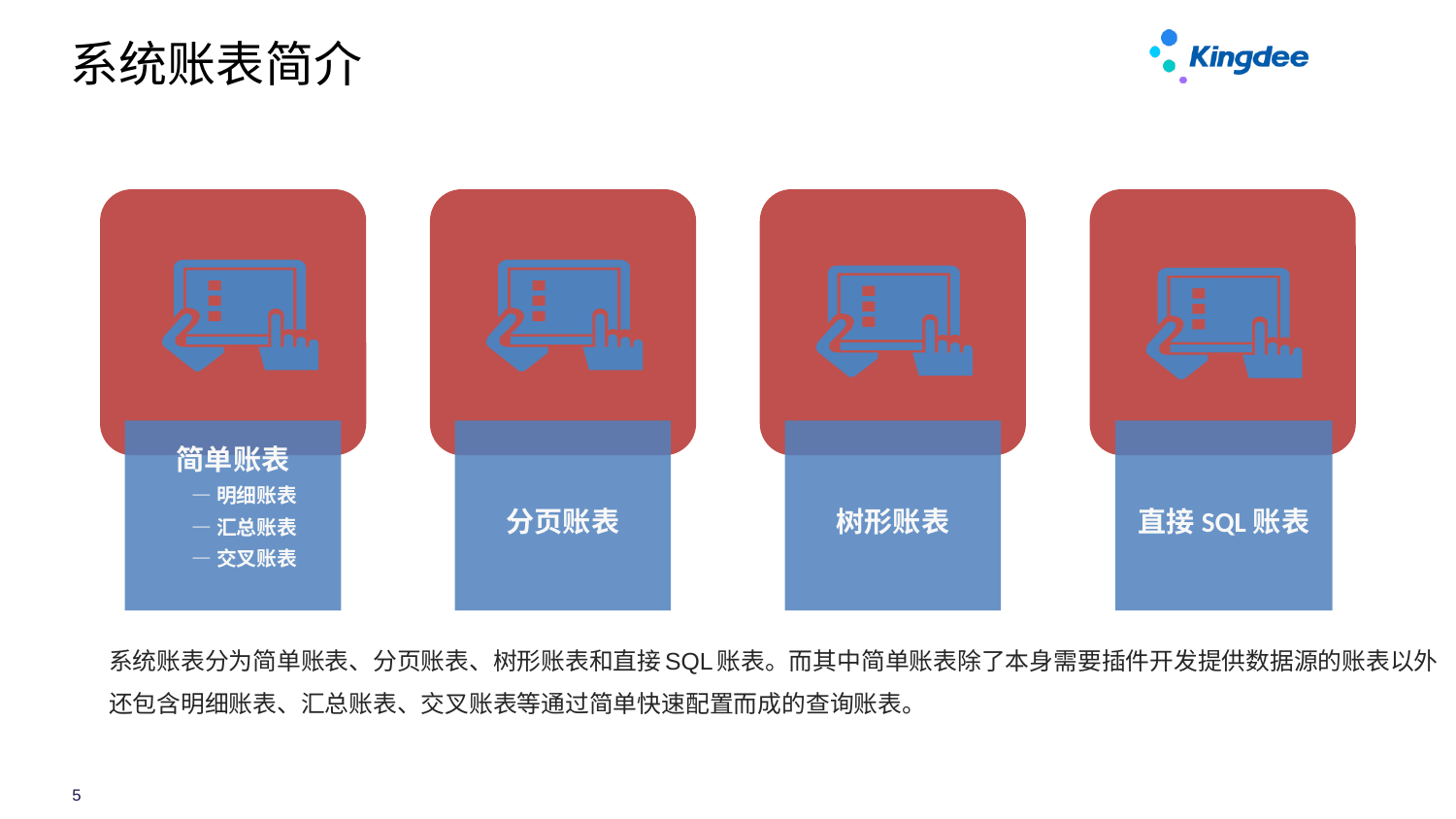

# 系统账表简介

简单账表
     —明细账表
     —汇总账表
     —交叉账表

分页账表
树形账表
直接SQL账表
系统账表分为简单账表、分页账表、树形账表和直接SQL账表。而其中简单账表除了本身需要插件开发提供数据源的账表以外还包含明细账表、汇总账表、交叉账表等通过简单快速配置而成的查询账表。